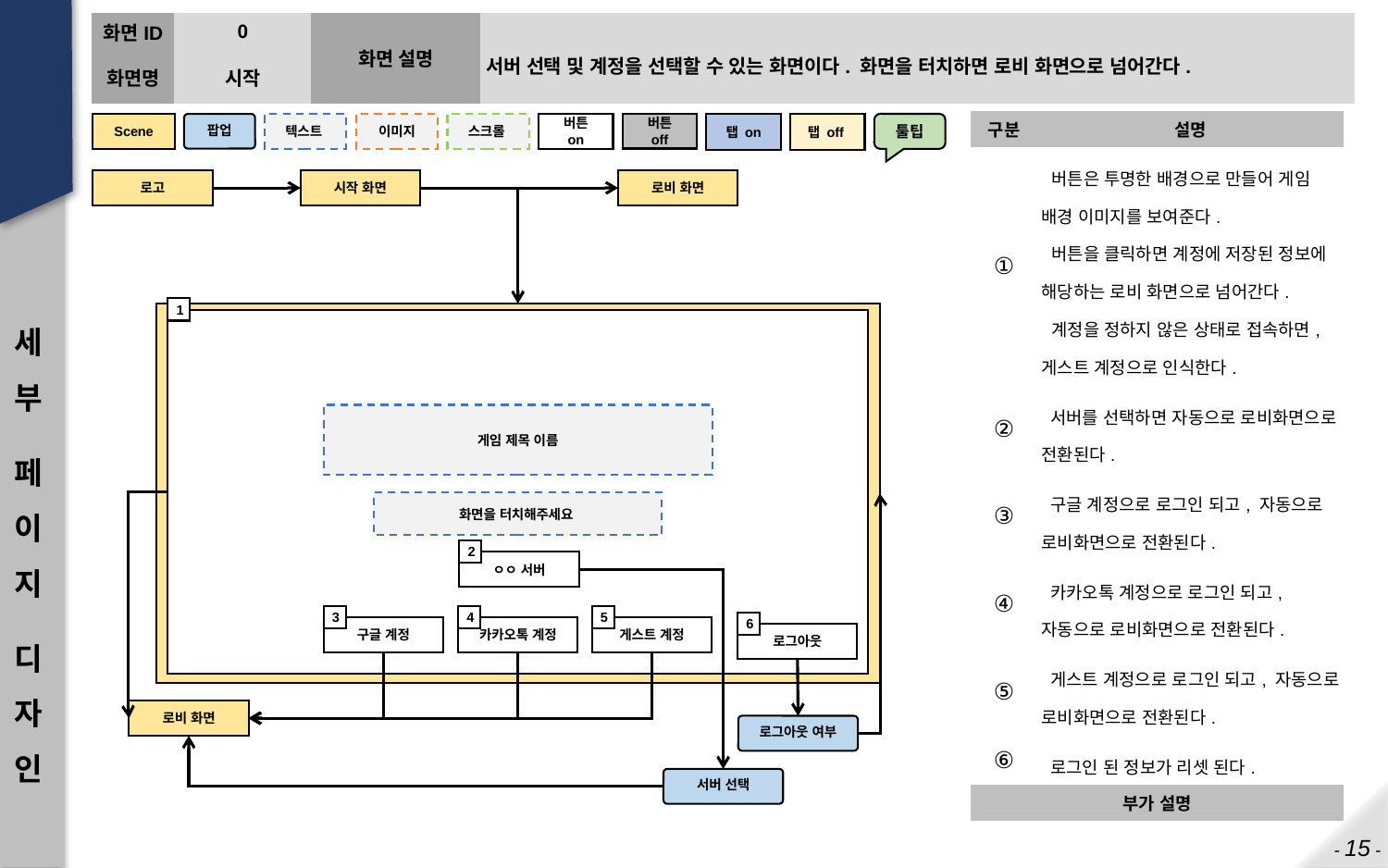

| 화면ID | 0 | 화면 설명 | 서버 선택 및 계정을 선택할 수 있는 화면이다. 화면을 터치하면 로비 화면으로 넘어간다. |
| --- | --- | --- | --- |
| 화면명 | 시작 |  |  |
| 구분 | 설명 |
| --- | --- |
| ① | 버튼은 투명한 배경으로 만들어 게임 배경 이미지를 보여준다. 버튼을 클릭하면 계정에 저장된 정보에 해당하는 로비 화면으로 넘어간다. 계정을 정하지 않은 상태로 접속하면, 게스트 계정으로 인식한다. |
| ② | 서버를 선택하면 자동으로 로비화면으로 전환된다. |
| ③ | 구글 계정으로 로그인 되고, 자동으로 로비화면으로 전환된다. |
| ④ | 카카오톡 계정으로 로그인 되고, 자동으로 로비화면으로 전환된다. |
| ⑤ | 게스트 계정으로 로그인 되고, 자동으로 로비화면으로 전환된다. |
| ⑥ | 로그인 된 정보가 리셋 된다. |
| 부가 설명 |  |
|  |  |
로고
시작 화면
로비 화면
세부
페이지
디자인
1

게임 제목 이름
화면을 터치해주세요
2
ㅇㅇ 서버
3
구글 계정
4
카카오톡 계정
5
게스트 계정
6
로그아웃
로비 화면
로그아웃 여부
서버 선택